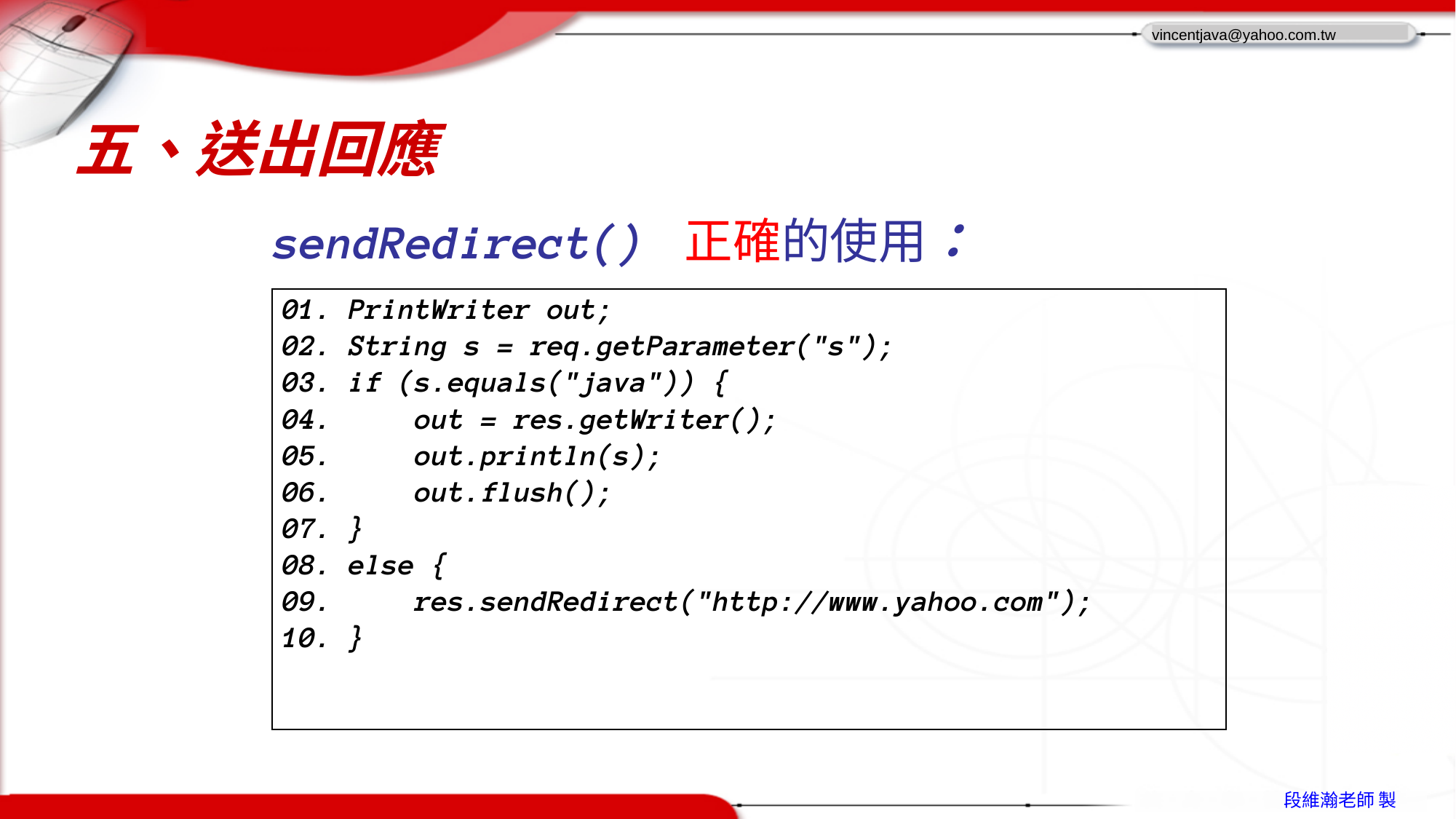

# 五、送出回應
sendRedirect() 正確的使用：
| 01. PrintWriter out; 02. String s = req.getParameter("s"); 03. if (s.equals("java")) { 04. out = res.getWriter(); 05. out.println(s); 06. out.flush(); 07. } 08. else { 09. res.sendRedirect("http://www.yahoo.com"); 10. } |
| --- |